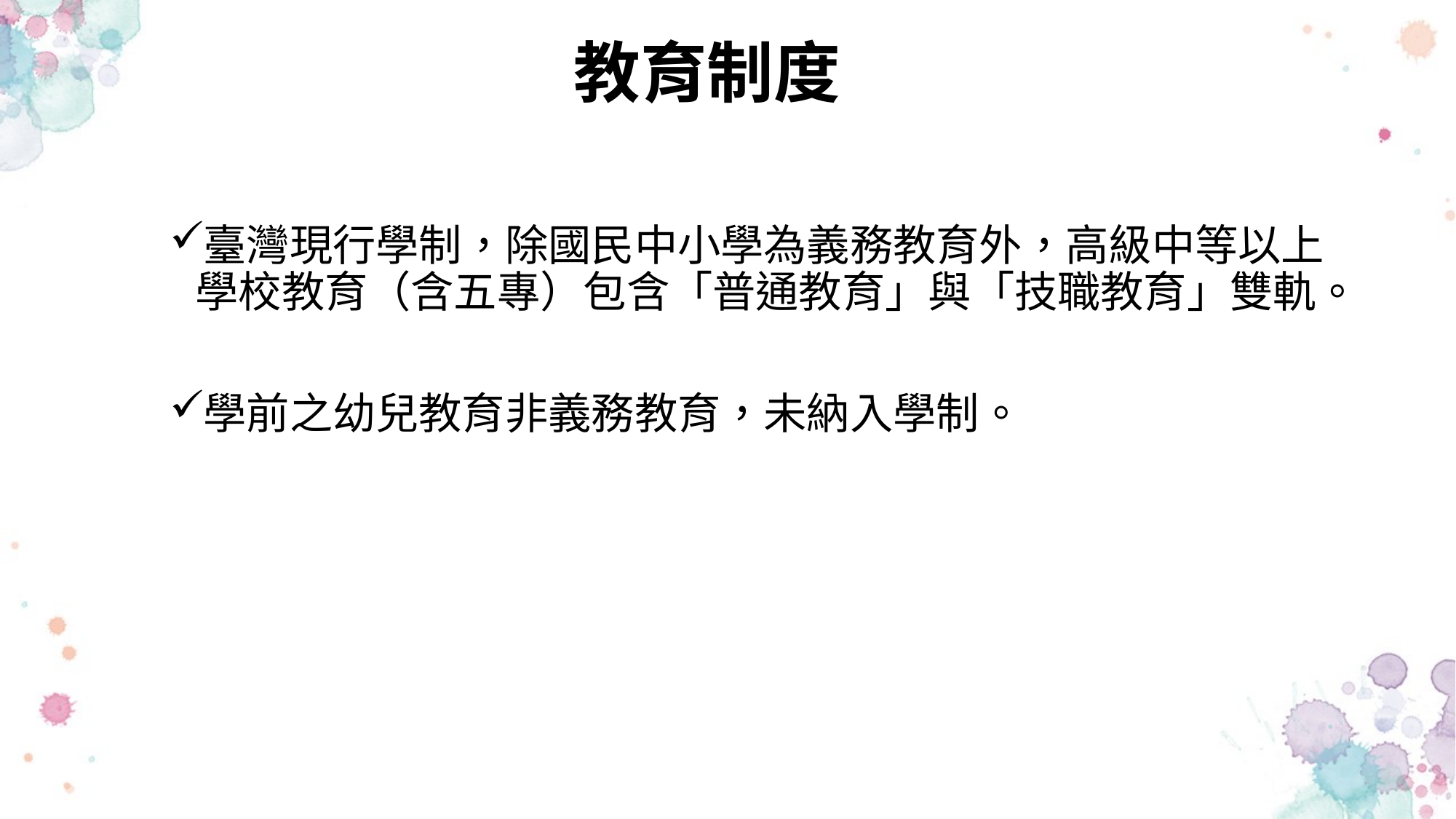

# 教育制度
臺灣現行學制，除國民中小學為義務教育外，高級中等以上學校教育（含五專）包含「普通教育」與「技職教育」雙軌。

學前之幼兒教育非義務教育，未納入學制。